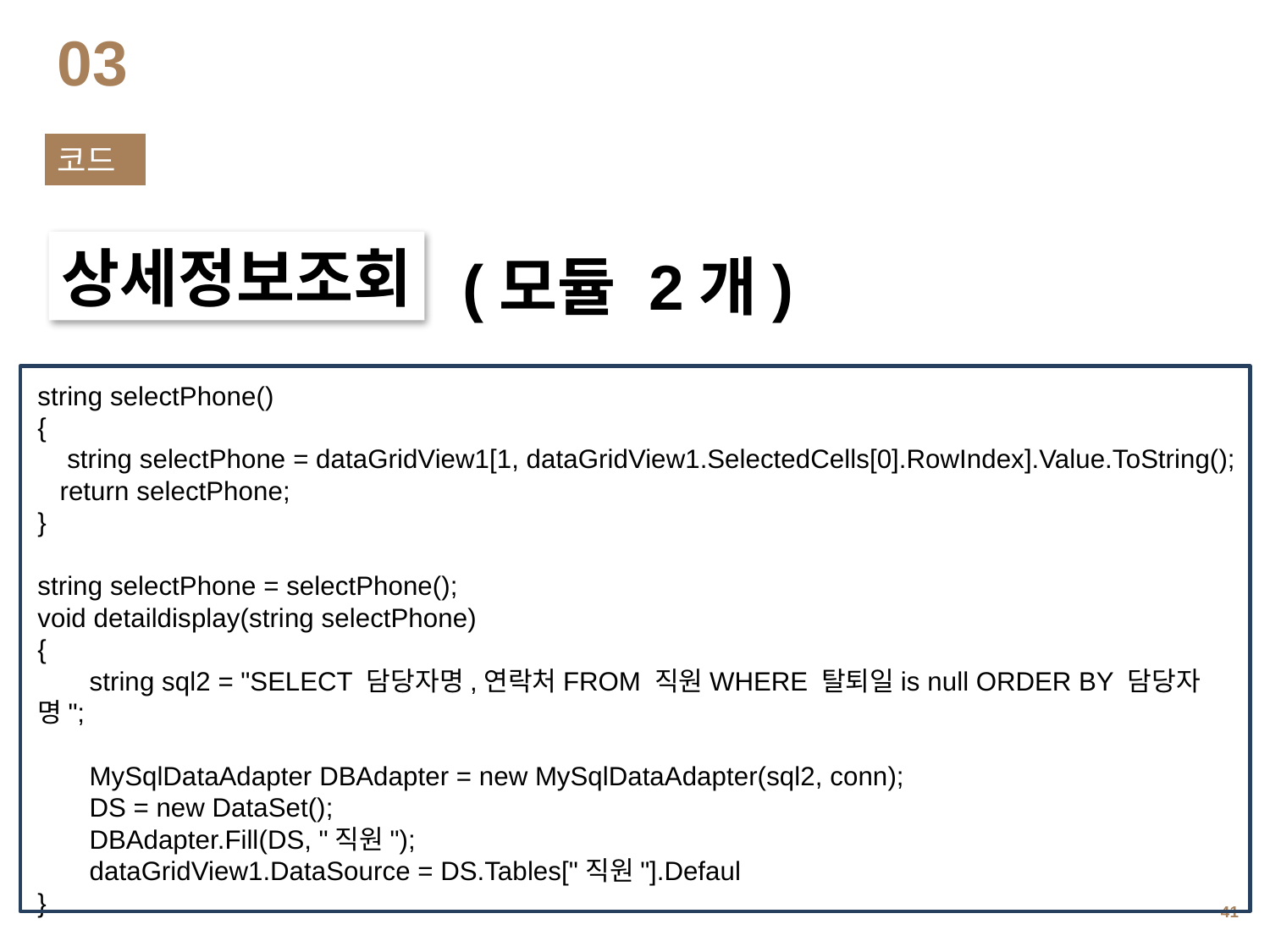

03

코드
상세정보조회
(모듈 2개)

string selectPhone()
{
    string selectPhone = dataGridView1[1, dataGridView1.SelectedCells[0].RowIndex].Value.ToString();
   return selectPhone;
}

string selectPhone = selectPhone();
void detaildisplay(string selectPhone)
{
       string sql2 = "SELECT 담당자명,연락처FROM 직원WHERE 탈퇴일is null ORDER BY 담당자명";

       MySqlDataAdapter DBAdapter = new MySqlDataAdapter(sql2, conn);
       DS = new DataSet();
       DBAdapter.Fill(DS, "직원");
       dataGridView1.DataSource = DS.Tables["직원"].Defaul
}
41